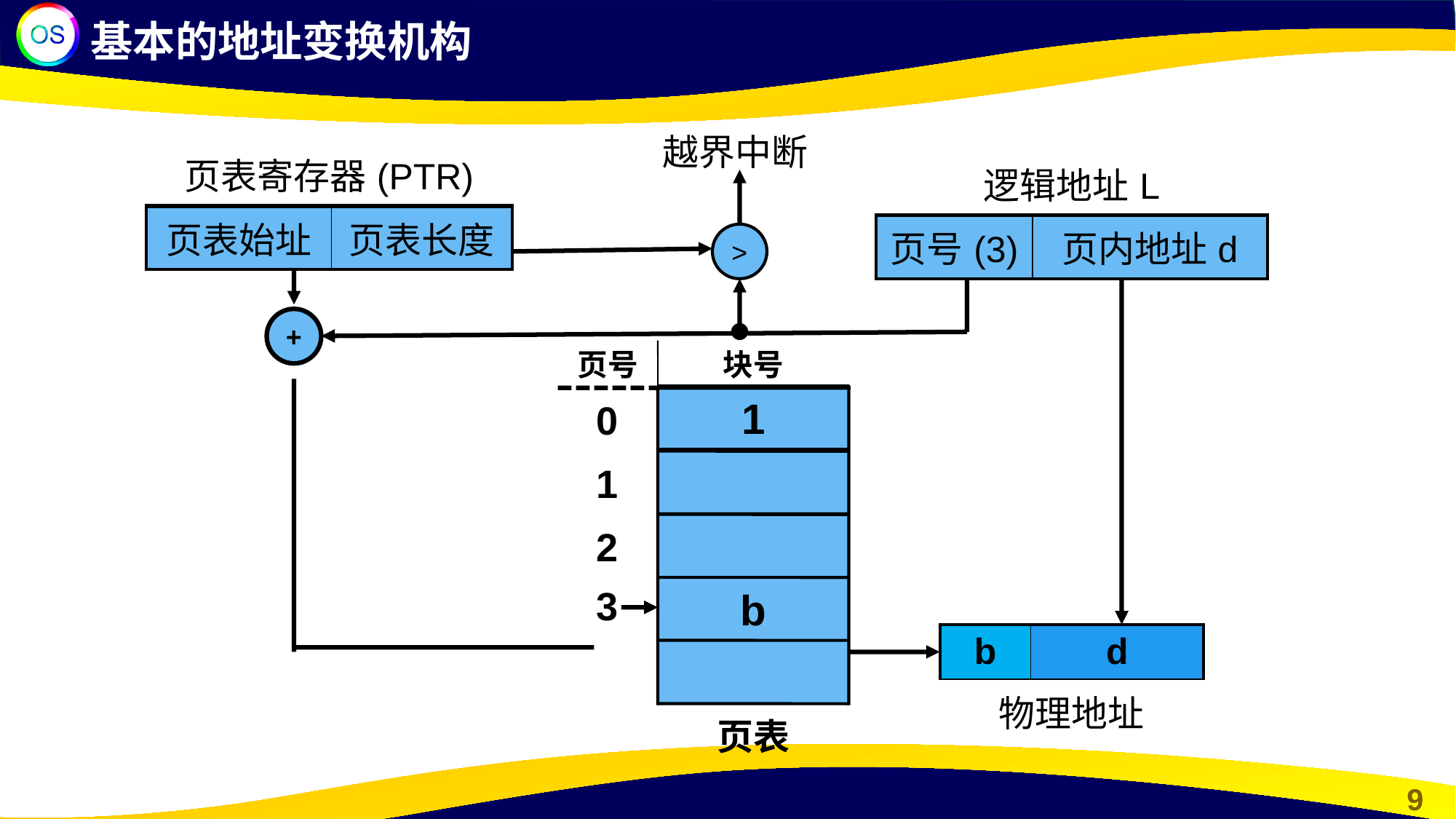

基本的地址变换机构
越界中断

>
| 页表寄存器(PTR) |  |
| --- | --- |
| 页表始址 | 页表长度 |
| 逻辑地址L |  |
| --- | --- |
| 页号(3) | 页内地址d |

+

页号
块号

1
0

1

2

3
b

| b | d |
| --- | --- |
| 物理地址 |  |

页表